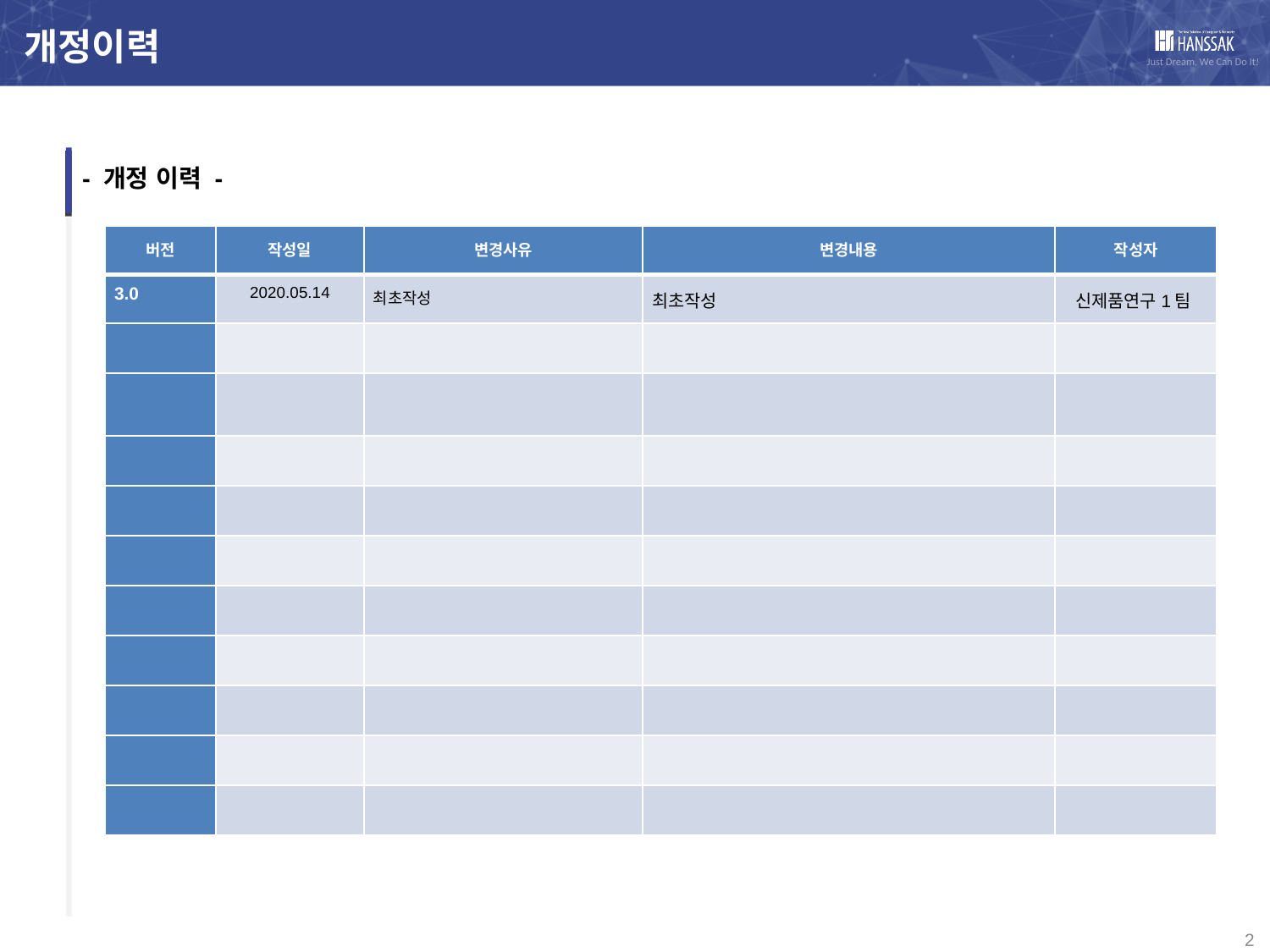

개정이력
- 개정 이력 -

| 버전 | 작성일 | 변경사유 | 변경내용 | 작성자 |
| --- | --- | --- | --- | --- |
| 3.0 | 2020.05.14 | 최초작성 | 최초작성 | 신제품연구1팀 |
|  |  |  |  |  |
|  |  |  |  |  |
|  |  |  |  |  |
|  |  |  |  |  |
|  |  |  |  |  |
|  |  |  |  |  |
|  |  |  |  |  |
|  |  |  |  |  |
|  |  |  |  |  |
|  |  |  |  |  |
2